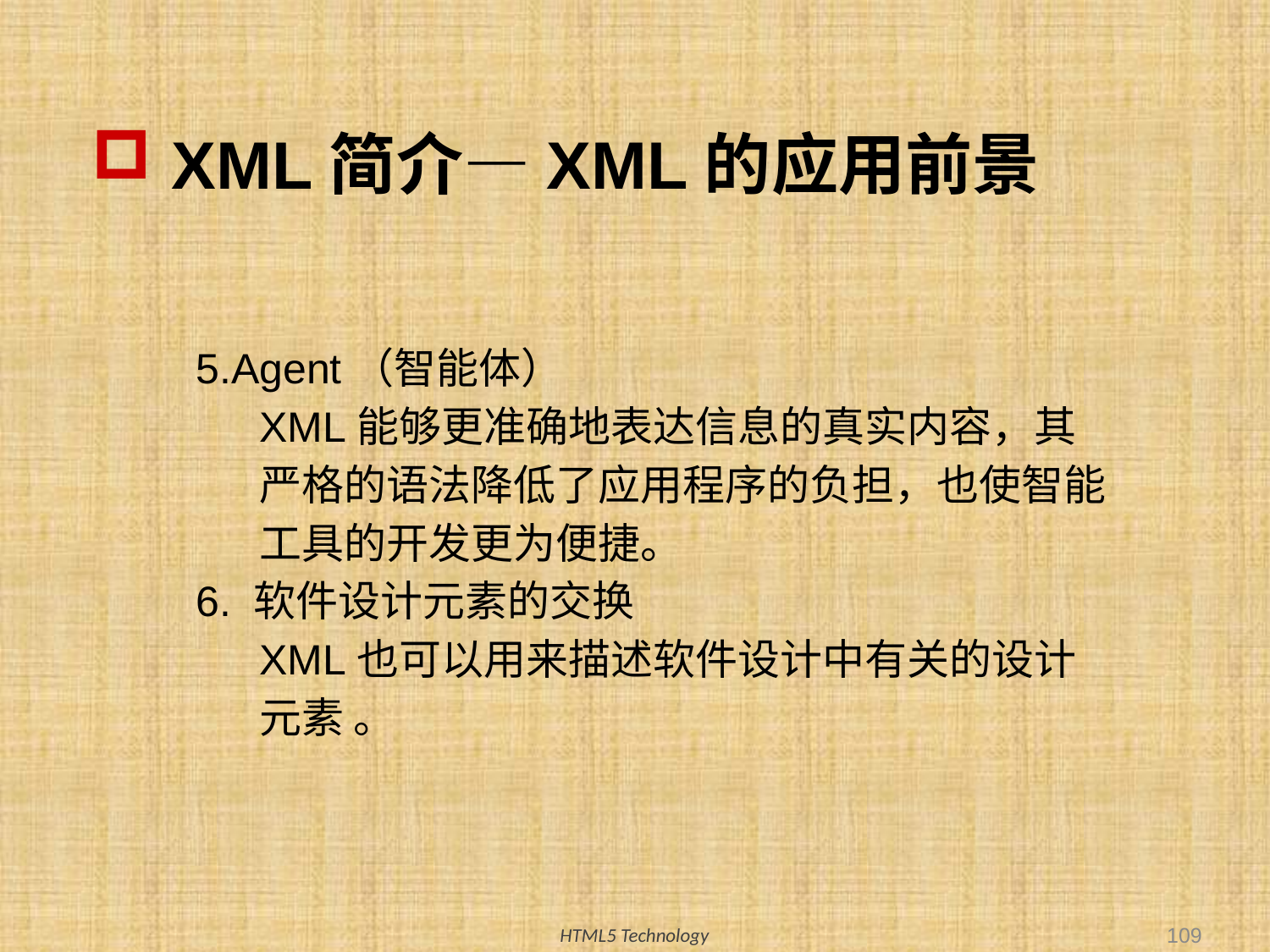

# XML简介—XML的应用前景
5.Agent（智能体）
XML能够更准确地表达信息的真实内容，其严格的语法降低了应用程序的负担，也使智能工具的开发更为便捷。
6. 软件设计元素的交换
XML也可以用来描述软件设计中有关的设计元素 。
109
HTML5 Technology